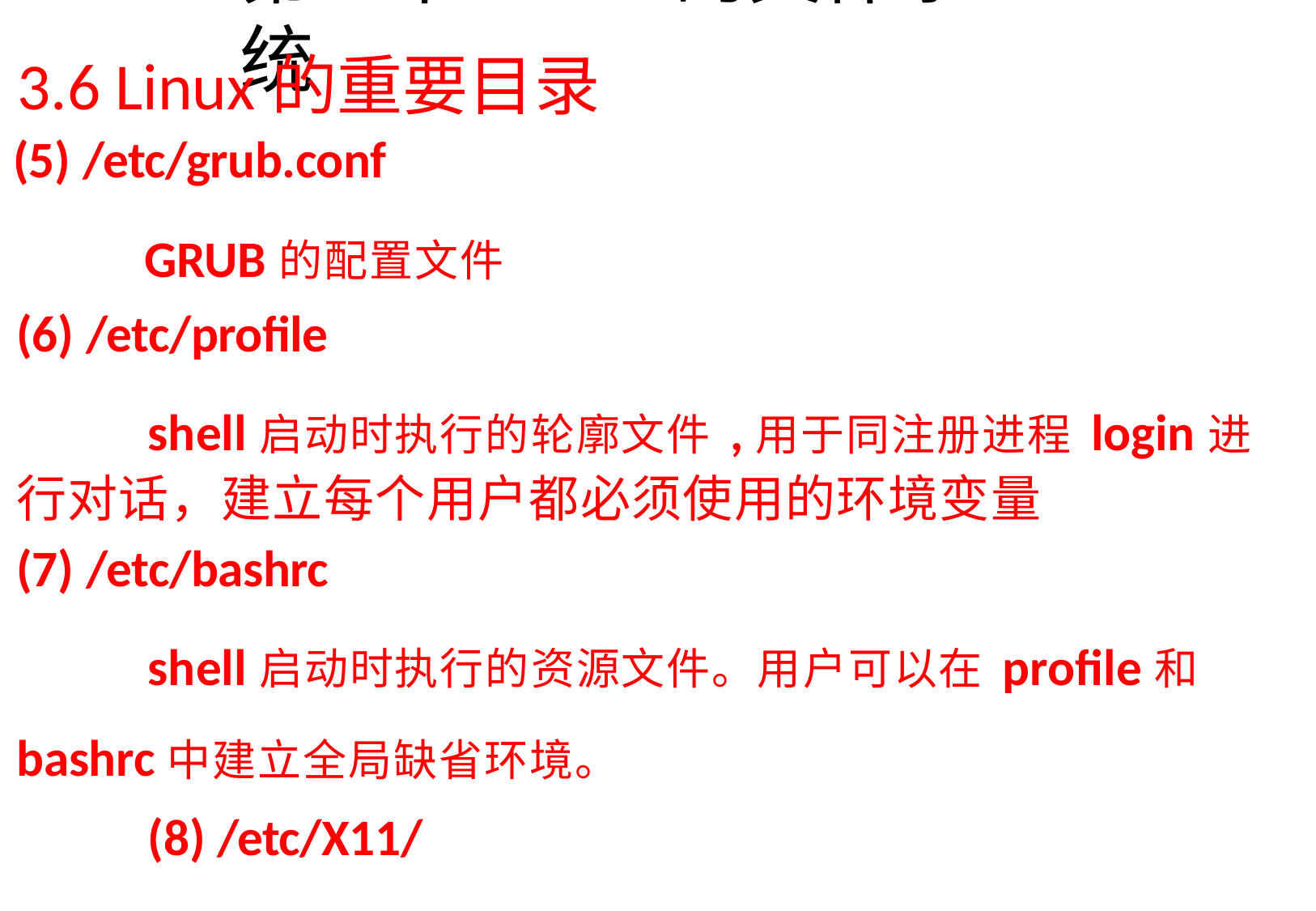

# 第3章Linux的文件系统
3.6 Linux的重要目录
/etc/grub.conf
GRUB的配置文件
/etc/profile
shell启动时执行的轮廓文件,用于同注册进程login进 行对话，建立每个用户都必须使用的环境变量
/etc/bashrc
shell启动时执行的资源文件。用户可以在profile和  bashrc中建立全局缺省环境。
(8) /etc/X11/
启动图形界面XWindow所需的配置文件和各种窗口
管理器设置。